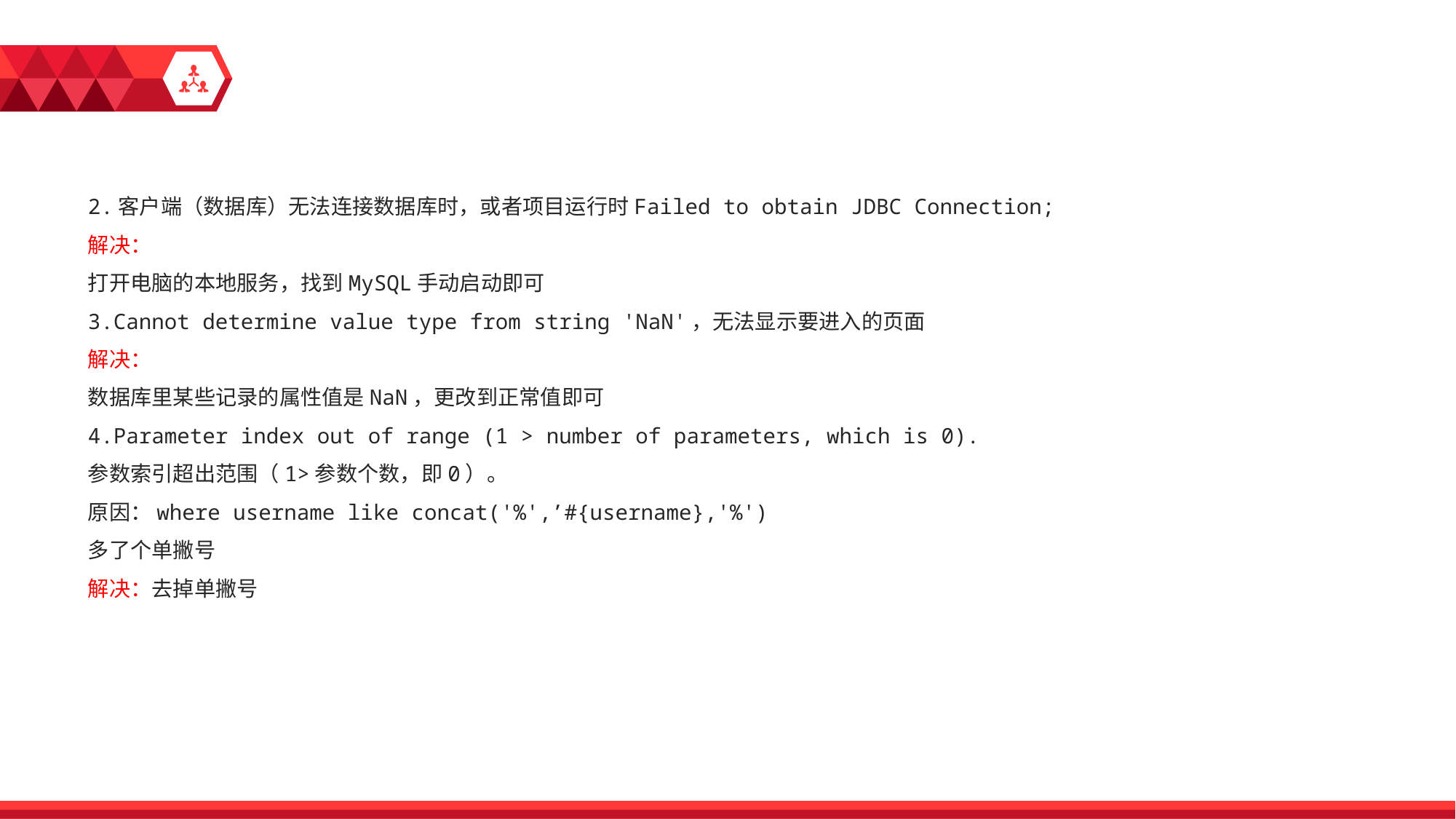

2.客户端（数据库）无法连接数据库时，或者项目运行时Failed to obtain JDBC Connection;
解决：
打开电脑的本地服务，找到MySQL手动启动即可
3.Cannot determine value type from string 'NaN'，无法显示要进入的页面
解决：
数据库里某些记录的属性值是NaN，更改到正常值即可
4.Parameter index out of range (1 > number of parameters, which is 0).
参数索引超出范围（1>参数个数，即0）。
原因：where username like concat('%',’#{username},'%')
多了个单撇号
解决：去掉单撇号